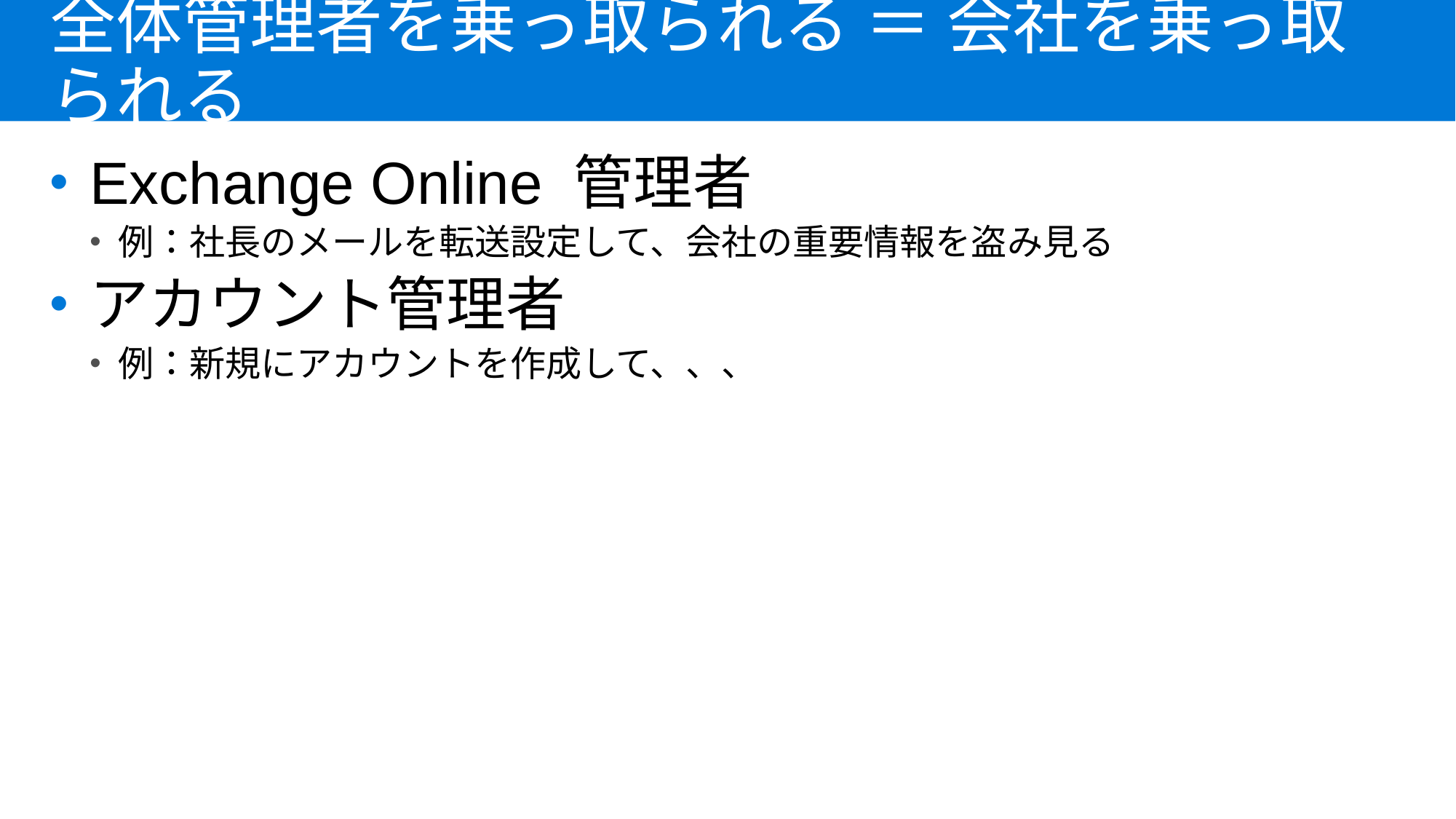

全体管理者を乗っ取られる ＝ 会社を乗っ取られる
Exchange Online 管理者
例：社長のメールを転送設定して、会社の重要情報を盗み見る
アカウント管理者
例：新規にアカウントを作成して、、、